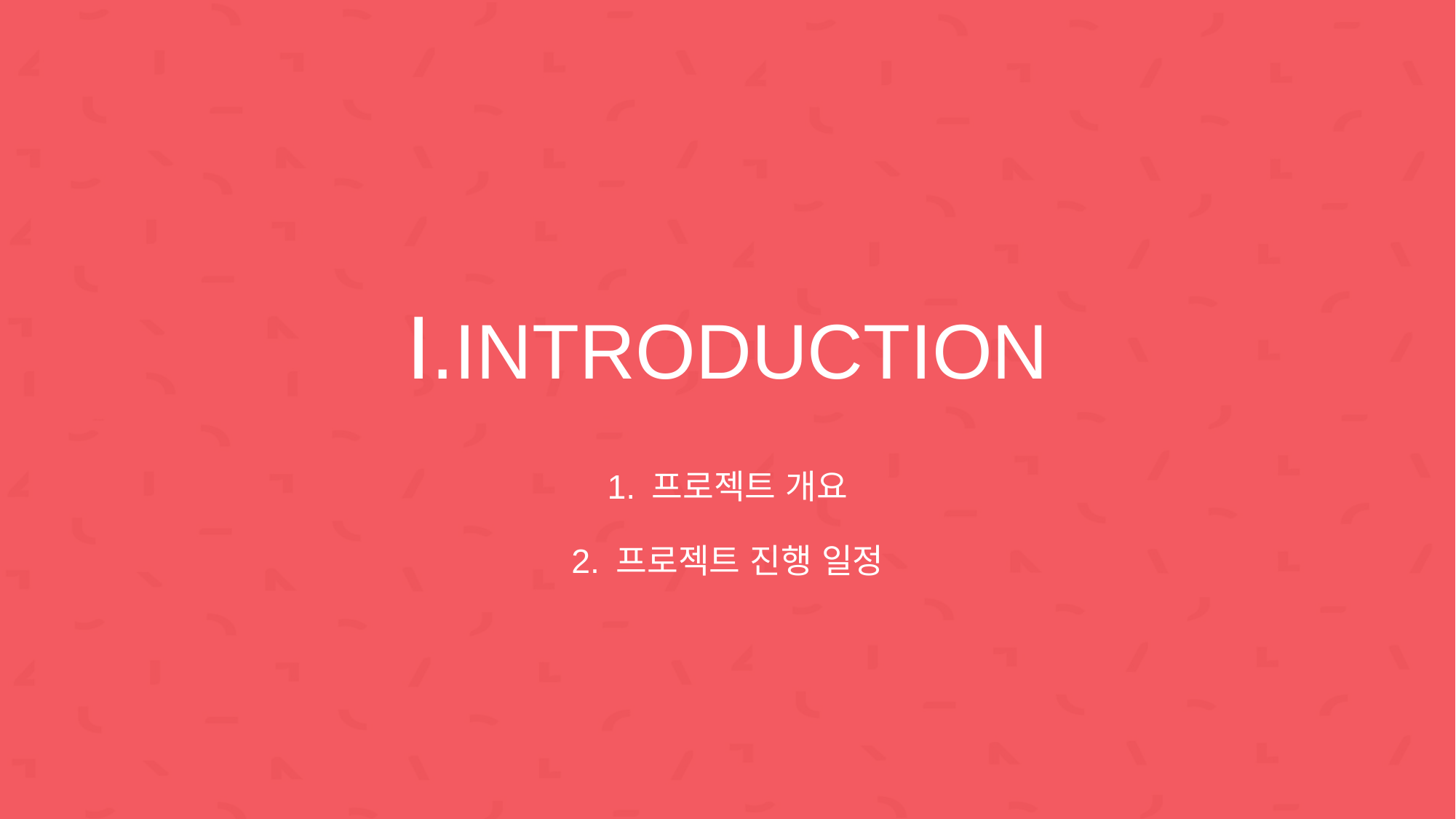

Ⅰ.INTRODUCTION

1. 프로젝트 개요
2. 프로젝트 진행 일정